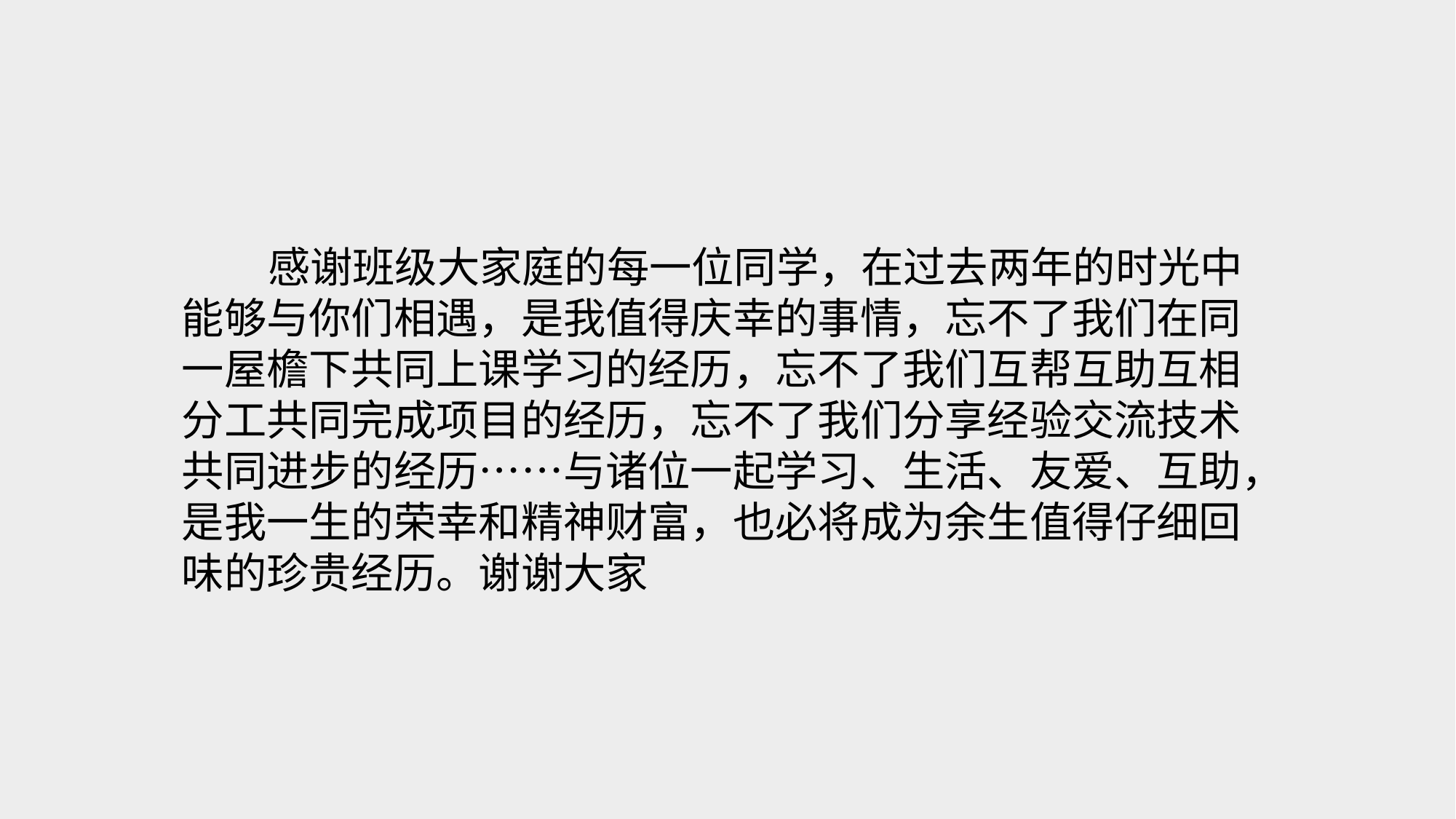

感谢班级大家庭的每一位同学，在过去两年的时光中能够与你们相遇，是我值得庆幸的事情，忘不了我们在同一屋檐下共同上课学习的经历，忘不了我们互帮互助互相分工共同完成项目的经历，忘不了我们分享经验交流技术共同进步的经历……与诸位一起学习、生活、友爱、互助，是我一生的荣幸和精神财富，也必将成为余生值得仔细回味的珍贵经历。谢谢大家